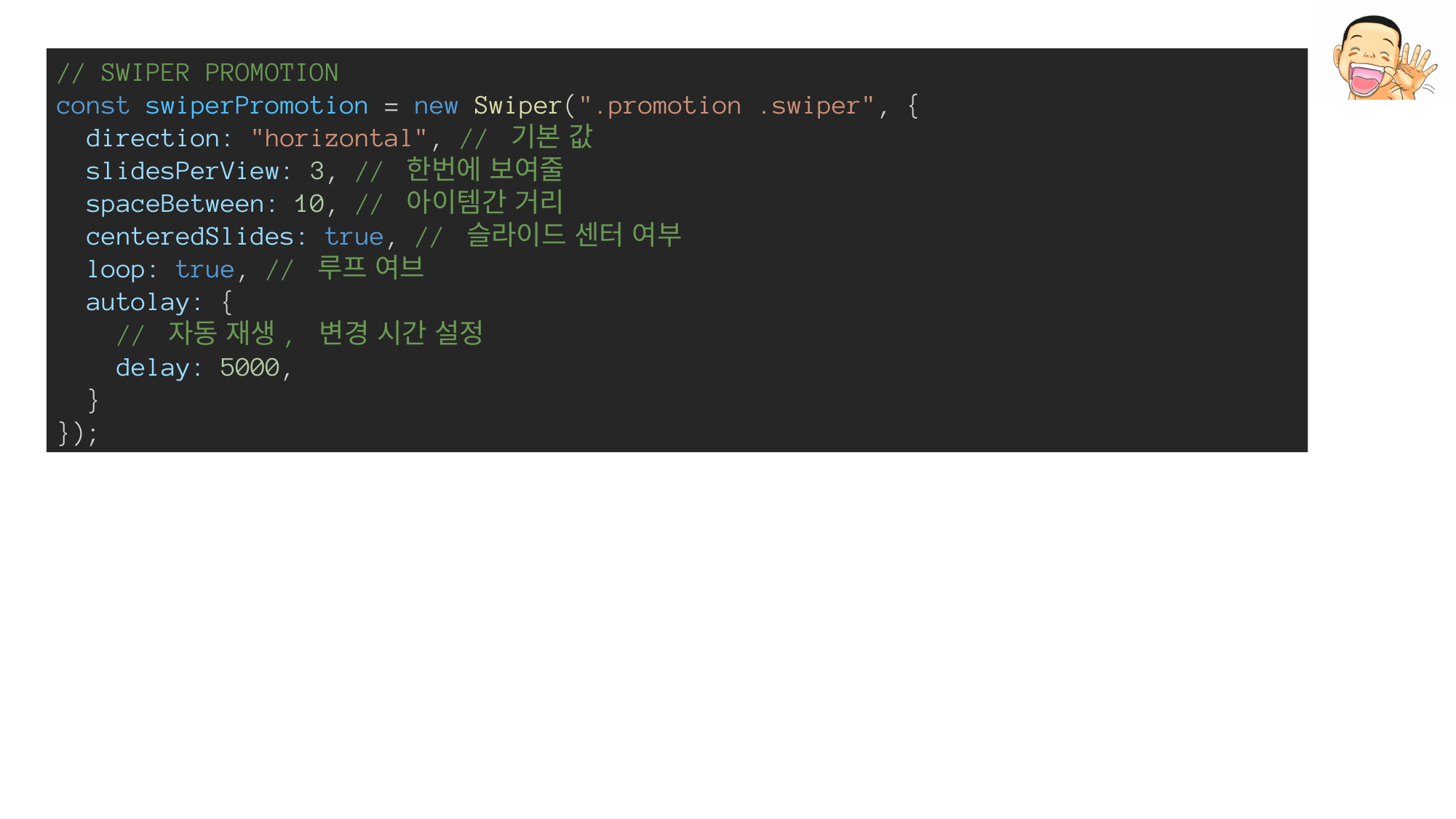

// SWIPER PROMOTION
const swiperPromotion = new Swiper(".promotion .swiper", {
  direction: "horizontal", // 기본 값
  slidesPerView: 3, // 한번에 보여줄
  spaceBetween: 10, // 아이템간 거리
  centeredSlides: true, // 슬라이드 센터 여부
  loop: true, // 루프 여브
  autolay: {
    // 자동 재생, 변경 시간 설정
    delay: 5000,
  }
});